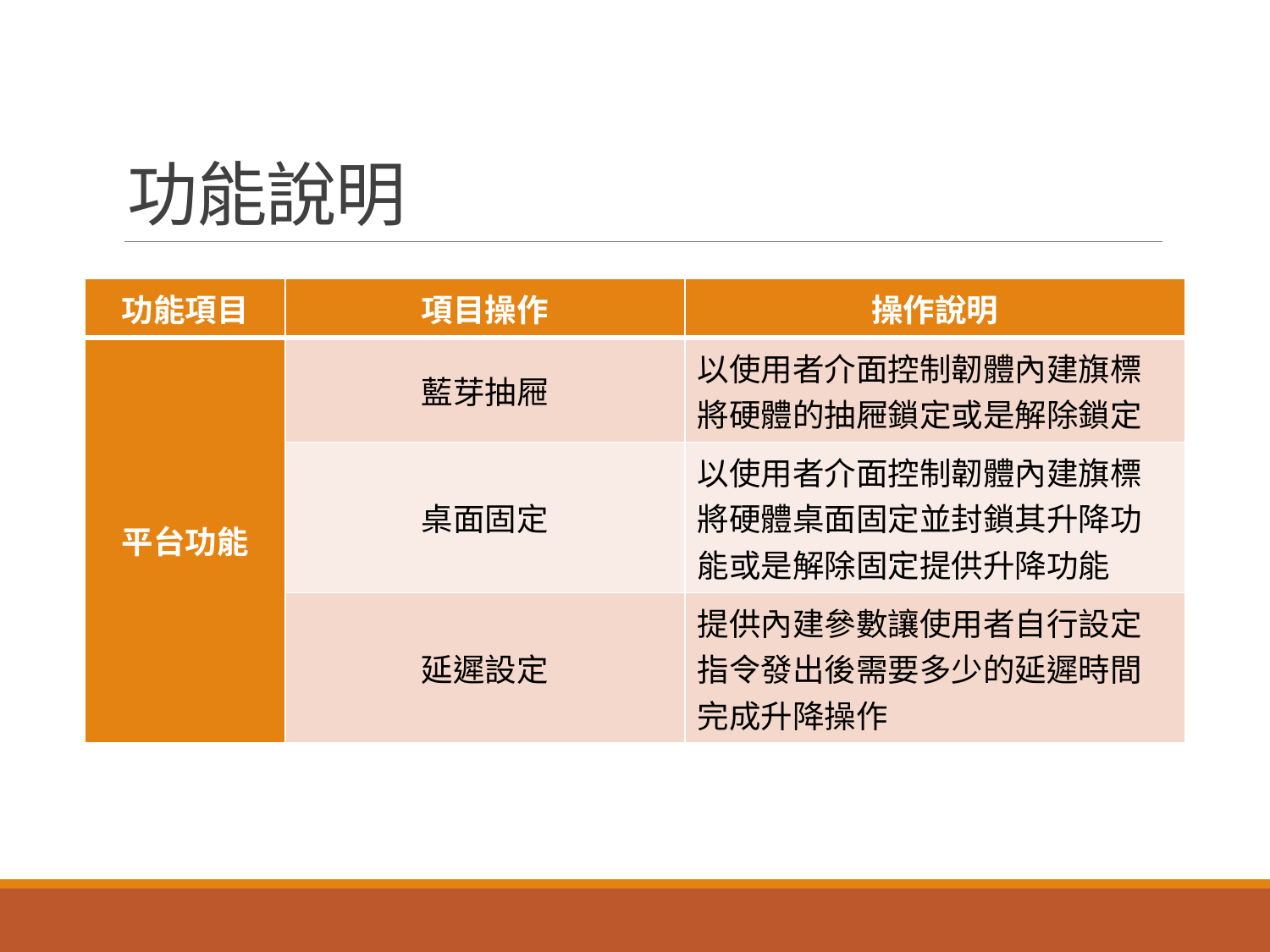

# 功能說明
| 功能項目 | 項目操作 | 操作說明 |
| --- | --- | --- |
| 平台功能 | 藍芽抽屜 | 以使用者介面控制韌體內建旗標將硬體的抽屜鎖定或是解除鎖定 |
|  | 桌面固定 | 以使用者介面控制韌體內建旗標將硬體桌面固定並封鎖其升降功能或是解除固定提供升降功能 |
|  | 延遲設定 | 提供內建參數讓使用者自行設定指令發出後需要多少的延遲時間完成升降操作 |